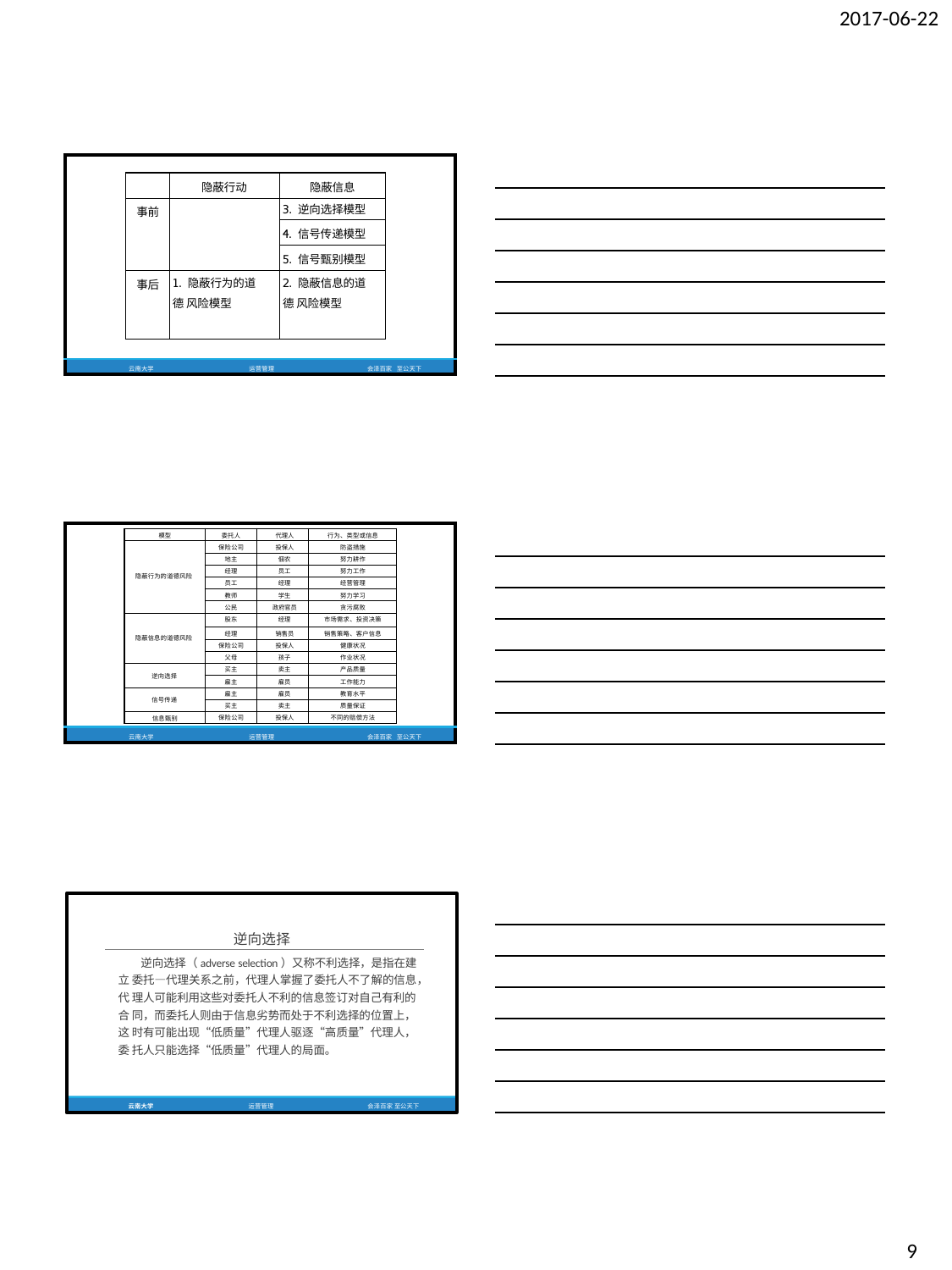

2017-06-22
|  |  |  |  |
| --- | --- | --- | --- |
| 云南大学 | 运营管理 | 会泽百家 | 至公天下 |
|  | 隐蔽行动 | 隐蔽信息 |
| --- | --- | --- |
| 事前 |  | 3. 逆向选择模型 |
|  |  | 4. 信号传递模型 |
|  |  | 5. 信号甄别模型 |
| 事后 | 1. 隐蔽行为的道德 风险模型 | 2. 隐蔽信息的道德 风险模型 |

|  |  |  |  |
| --- | --- | --- | --- |
| 云南大学 | 运营管理 | 会泽百家 | 至公天下 |
| 模型 | 委托人 | 代理人 | 行为、类型或信息 |
| --- | --- | --- | --- |
| 隐蔽行为的道德风险 | 保险公司 | 投保人 | 防盗措施 |
|  | 地主 | 佃农 | 努力耕作 |
|  | 经理 | 员工 | 努力工作 |
|  | 员工 | 经理 | 经营管理 |
|  | 教师 | 学生 | 努力学习 |
|  | 公民 | 政府官员 | 贪污腐败 |
| 隐蔽信息的道德风险 | 股东 | 经理 | 市场需求、投资决策 |
|  | 经理 | 销售员 | 销售策略、客户信息 |
|  | 保险公司 | 投保人 | 健康状况 |
|  | 父母 | 孩子 | 作业状况 |
| 逆向选择 | 买主 | 卖主 | 产品质量 |
|  | 雇主 | 雇员 | 工作能力 |
| 信号传递 | 雇主 | 雇员 | 教育水平 |
|  | 买主 | 卖主 | 质量保证 |
| 信息甄别 | 保险公司 | 投保人 | 不同的赔偿方法 |

逆向选择
逆向选择（adverse selection）又称不利选择，是指在建立 委托—代理关系之前，代理人掌握了委托人不了解的信息，代 理人可能利用这些对委托人不利的信息签订对自己有利的合 同，而委托人则由于信息劣势而处于不利选择的位置上，这 时有可能出现“低质量”代理人驱逐“高质量”代理人，委 托人只能选择“低质量”代理人的局面。

云南大学
运营管理
会泽百家 至公天下

9